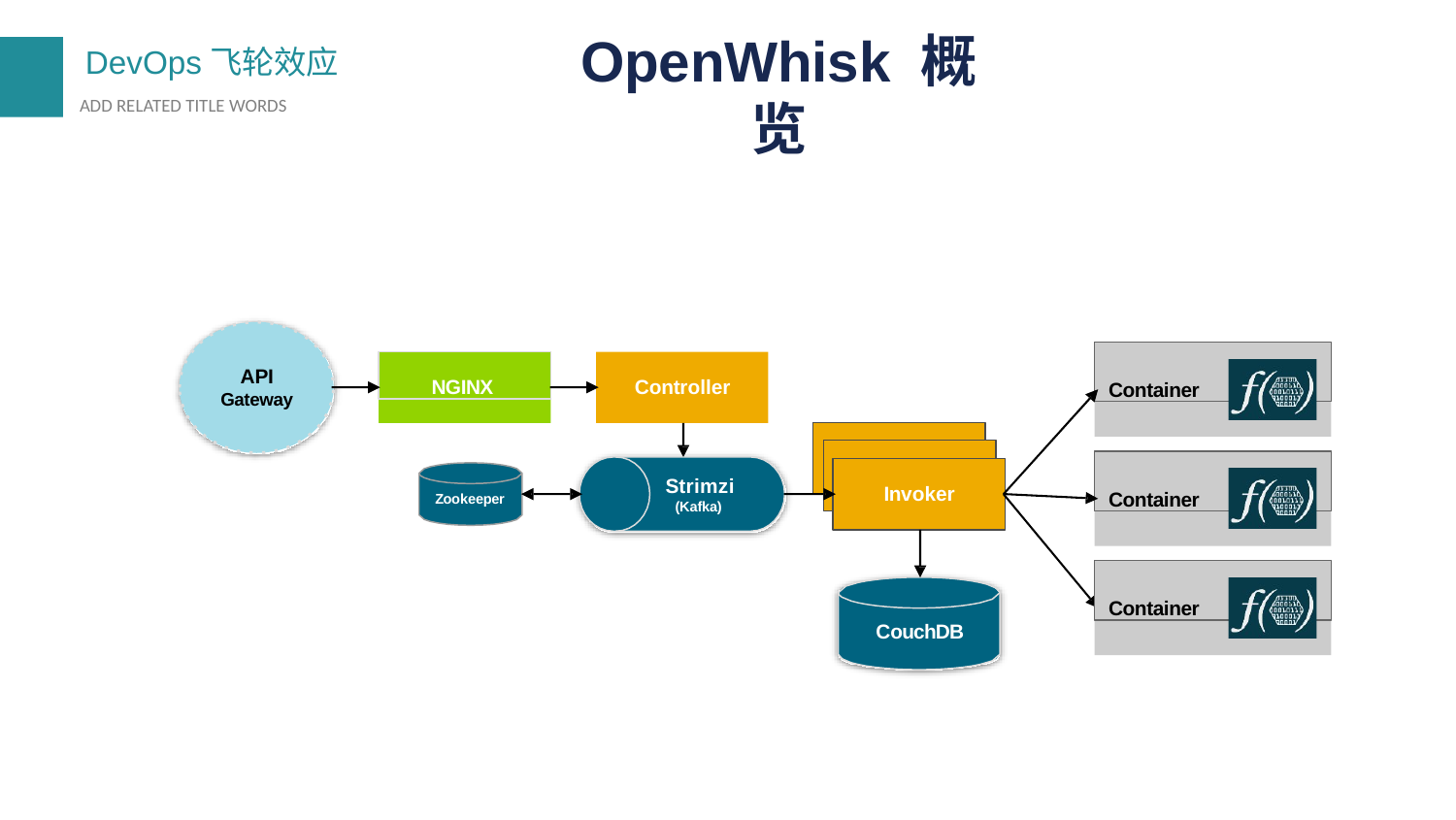

OpenWhisk 概览

Container

NGINX

API
Gateway
Controller

Invoker

Container

Invoker

Strimzi
(Kafka)

Invoker

Zookeeper

Container

CouchDB